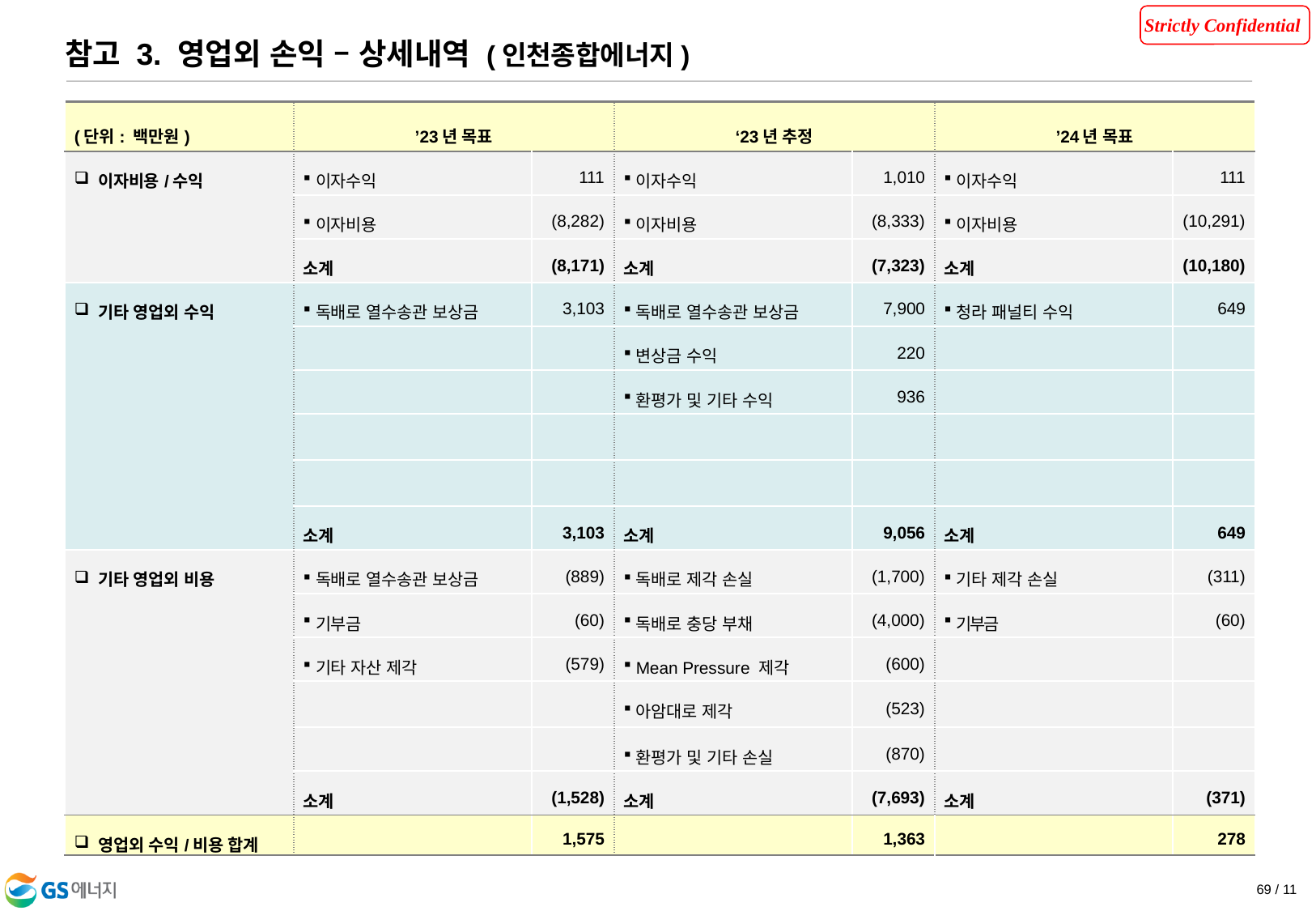

참고 3. 영업외 손익 – 상세내역 (인천종합에너지)
| (단위: 백만원) | ’23년 목표 |  | ‘23년 추정 |  | ’24년 목표 |  |
| --- | --- | --- | --- | --- | --- | --- |
| 이자비용/수익 | 이자수익 | 111 | 이자수익 | 1,010 | 이자수익 | 111 |
|  | 이자비용 | (8,282) | 이자비용 | (8,333) | 이자비용 | (10,291) |
|  | 소계 | (8,171) | 소계 | (7,323) | 소계 | (10,180) |
| 기타 영업외 수익 | 독배로 열수송관 보상금 | 3,103 | 독배로 열수송관 보상금 | 7,900 | 청라 패널티 수익 | 649 |
|  |  |  | 변상금 수익 | 220 |  |  |
|  |  |  | 환평가 및 기타 수익 | 936 |  |  |
|  |  |  |  |  |  |  |
|  |  |  |  |  |  |  |
|  | 소계 | 3,103 | 소계 | 9,056 | 소계 | 649 |
| 기타 영업외 비용 | 독배로 열수송관 보상금 | (889) | 독배로 제각 손실 | (1,700) | 기타 제각 손실 | (311) |
|  | 기부금 | (60) | 독배로 충당 부채 | (4,000) | 기부금 | (60) |
|  | 기타 자산 제각 | (579) | Mean Pressure 제각 | (600) |  |  |
|  |  |  | 아암대로 제각 | (523) |  |  |
|  |  |  | 환평가 및 기타 손실 | (870) |  |  |
|  | 소계 | (1,528) | 소계 | (7,693) | 소계 | (371) |
| 영업외 수익/비용 합계 |  | 1,575 |  | 1,363 |  | 278 |